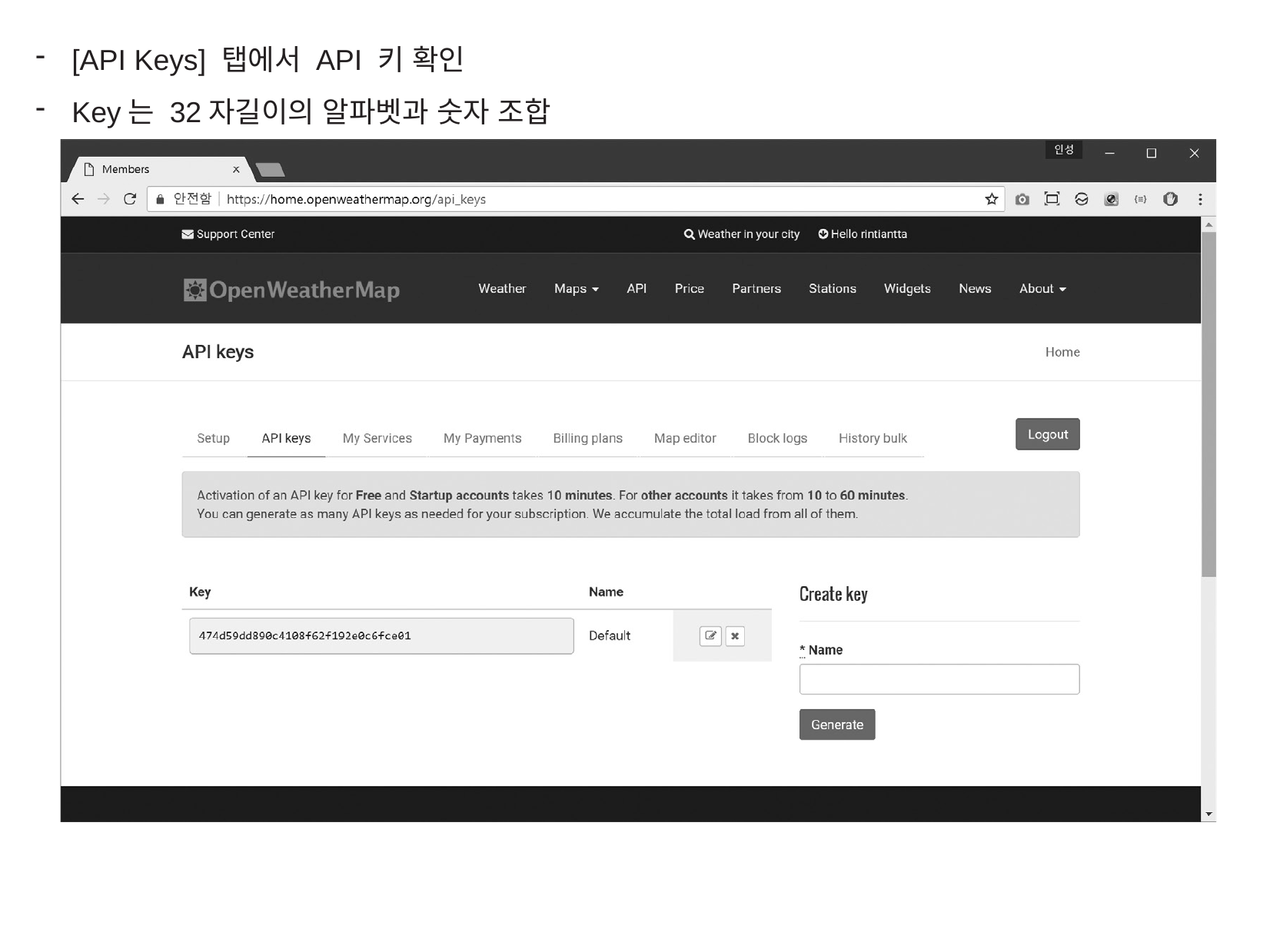

[API Keys] 탭에서 API 키 확인
Key는 32자길이의 알파벳과 숫자 조합